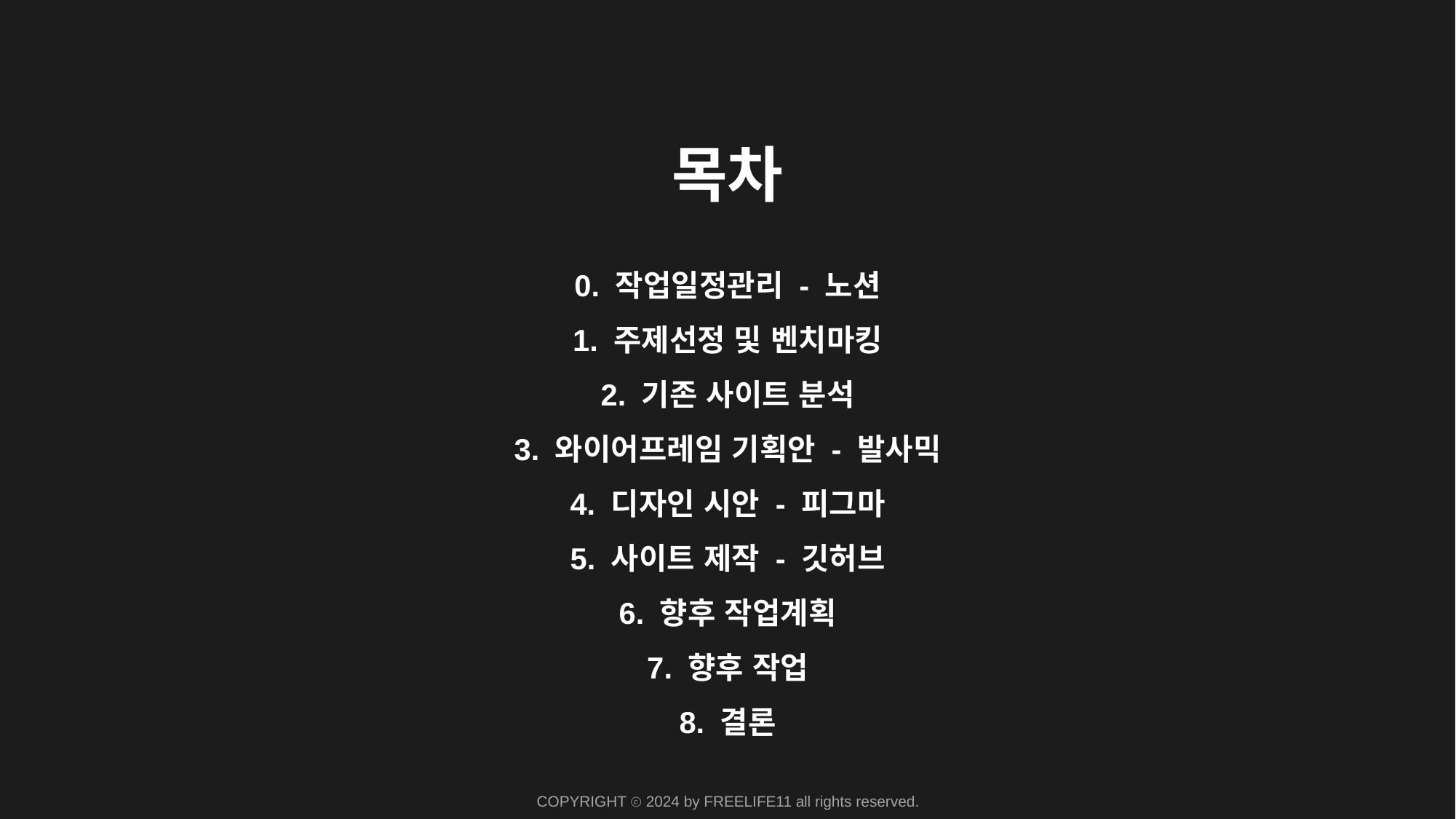

목차
0. 작업일정관리 - 노션
1. 주제선정 및 벤치마킹
2. 기존 사이트 분석
3. 와이어프레임 기획안 - 발사믹
4. 디자인 시안 - 피그마
5. 사이트 제작 - 깃허브
6. 향후 작업계획
7. 향후 작업
8. 결론
COPYRIGHT ⓒ 2024 by FREELIFE11 all rights reserved.